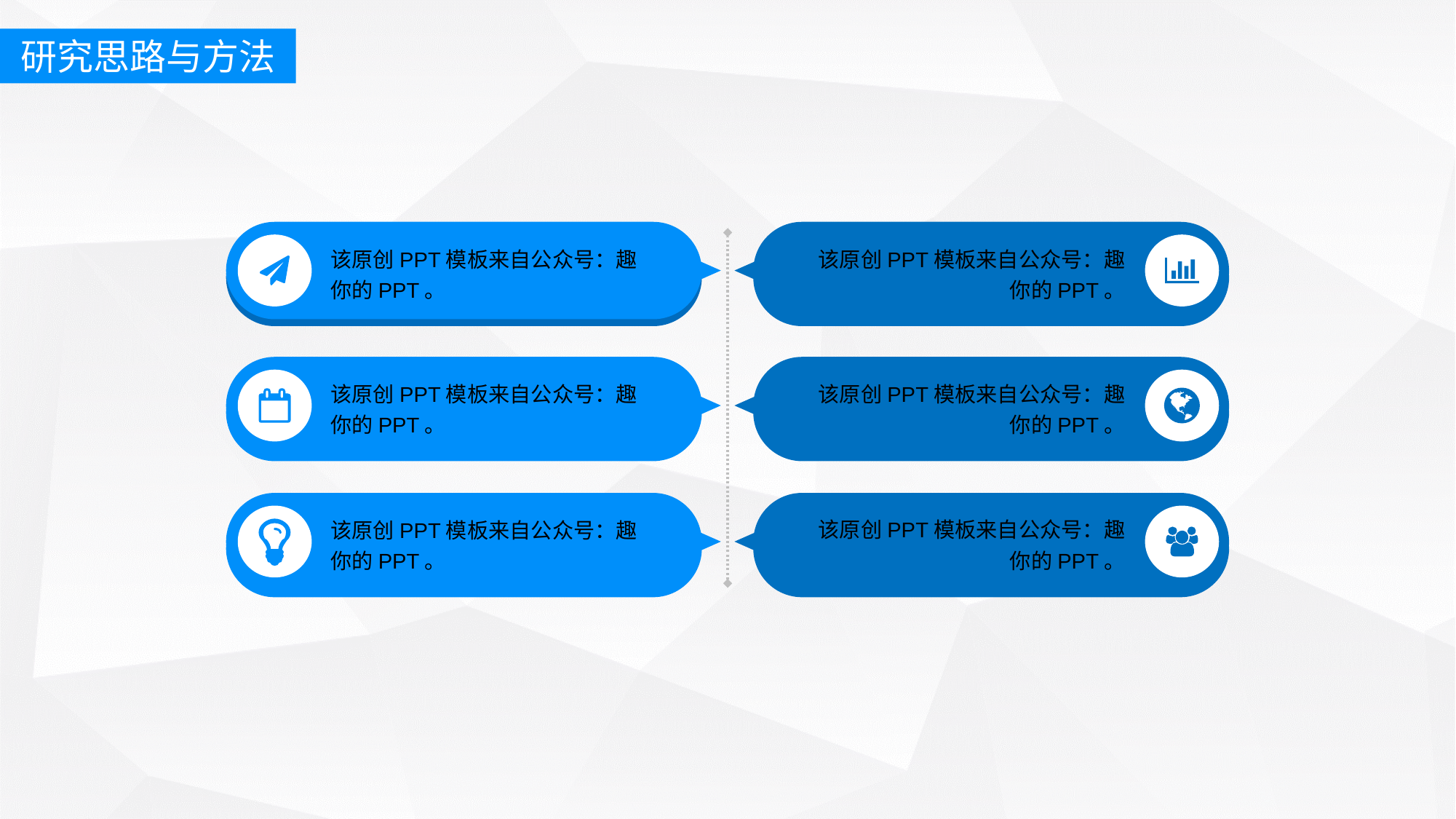

研究思路与方法

该原创PPT模板来自公众号：趣你的PPT。
该原创PPT模板来自公众号：趣你的PPT。

该原创PPT模板来自公众号：趣你的PPT。
该原创PPT模板来自公众号：趣你的PPT。

该原创PPT模板来自公众号：趣你的PPT。
该原创PPT模板来自公众号：趣你的PPT。